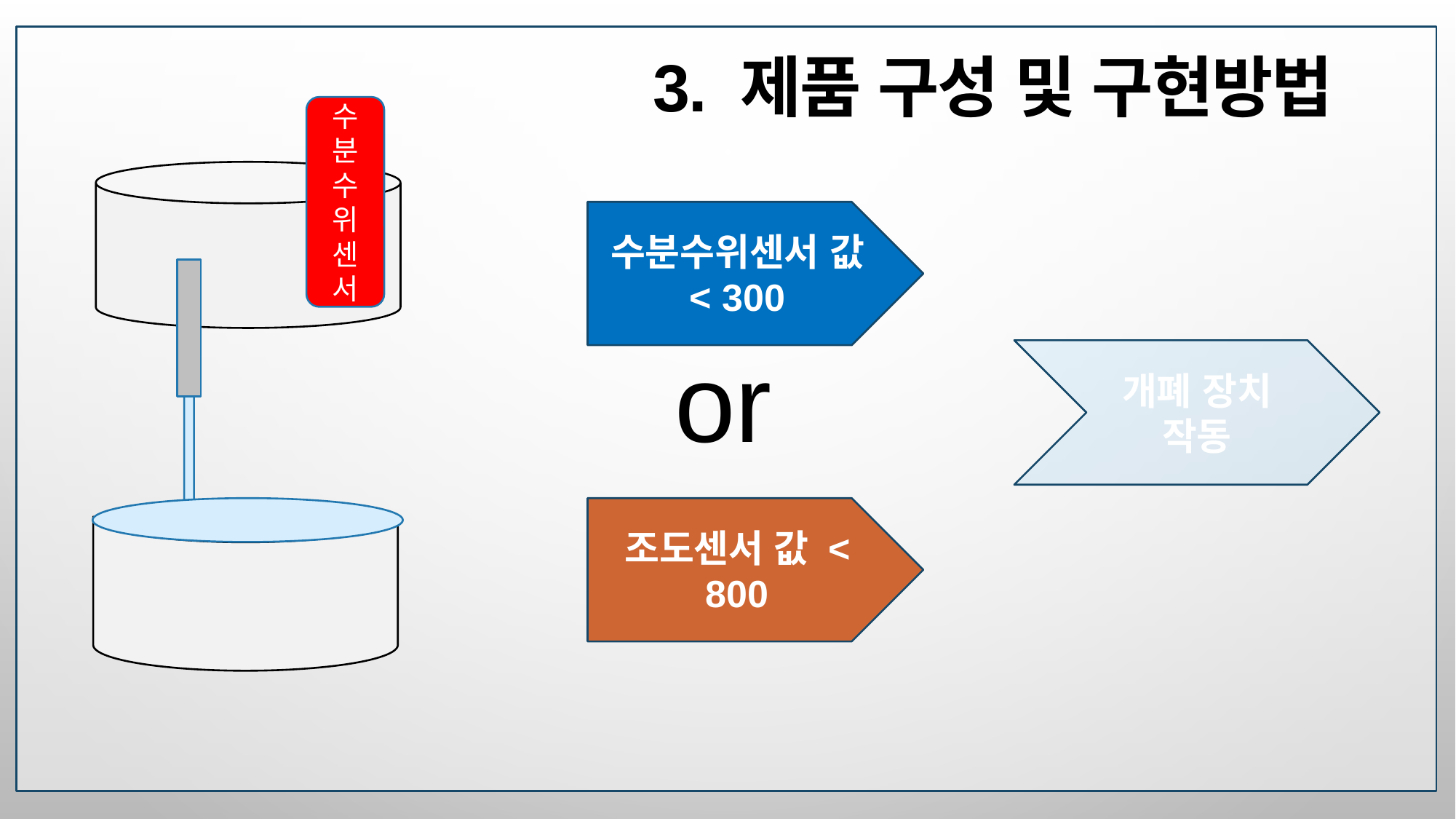

# 3. 제품 구성 및 구현방법
수분수위센서

수분수위센서 값 < 300

or
개폐 장치 작동

조도센서 값 < 800